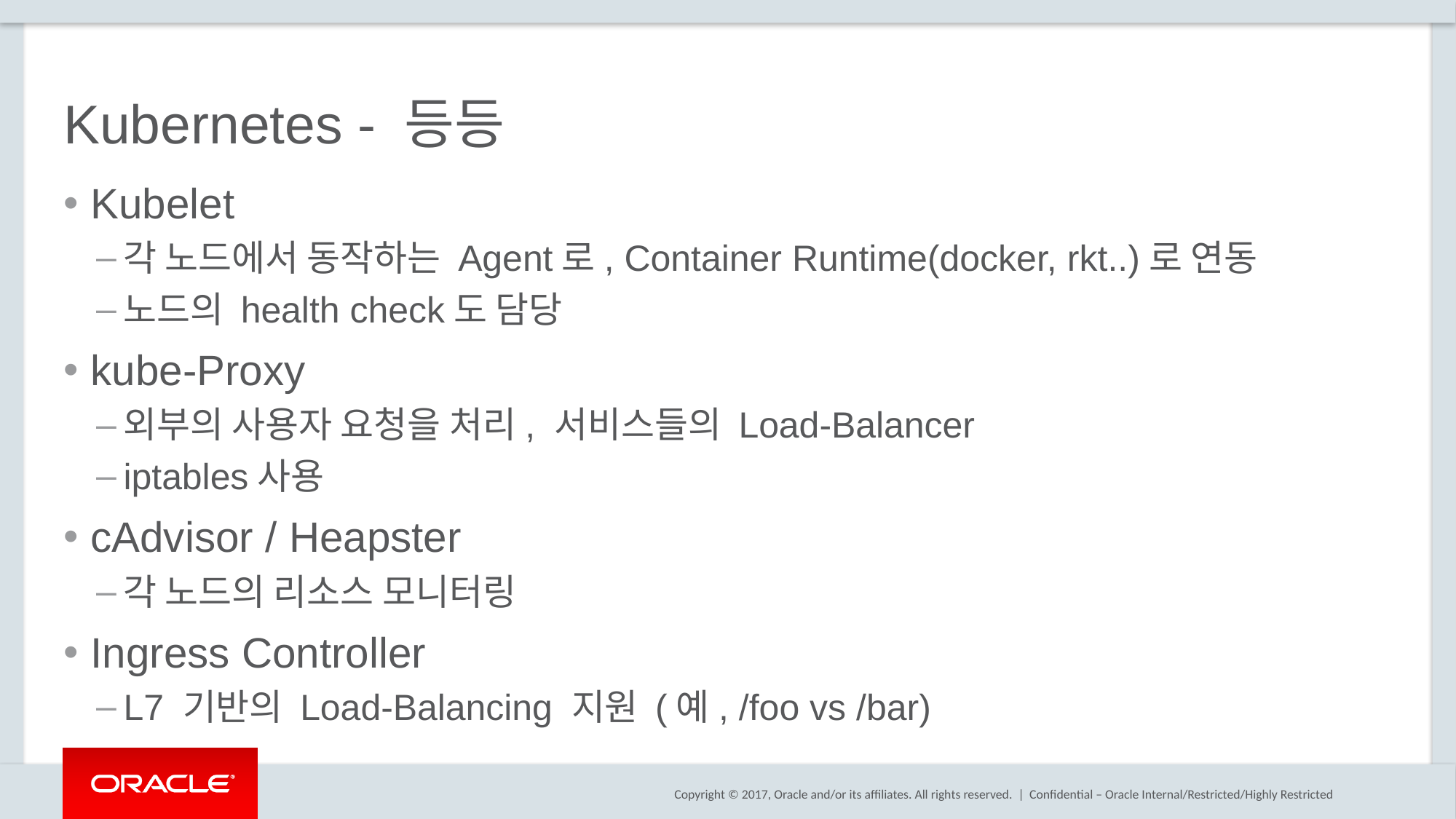

# Kubernetes - 등등
Kubelet
각 노드에서 동작하는 Agent로, Container Runtime(docker, rkt..)로 연동
노드의 health check도 담당
kube-Proxy
외부의 사용자 요청을 처리, 서비스들의 Load-Balancer
iptables사용
cAdvisor / Heapster
각 노드의 리소스 모니터링
Ingress Controller
L7 기반의 Load-Balancing 지원 (예, /foo vs /bar)
Confidential – Oracle Internal/Restricted/Highly Restricted
18